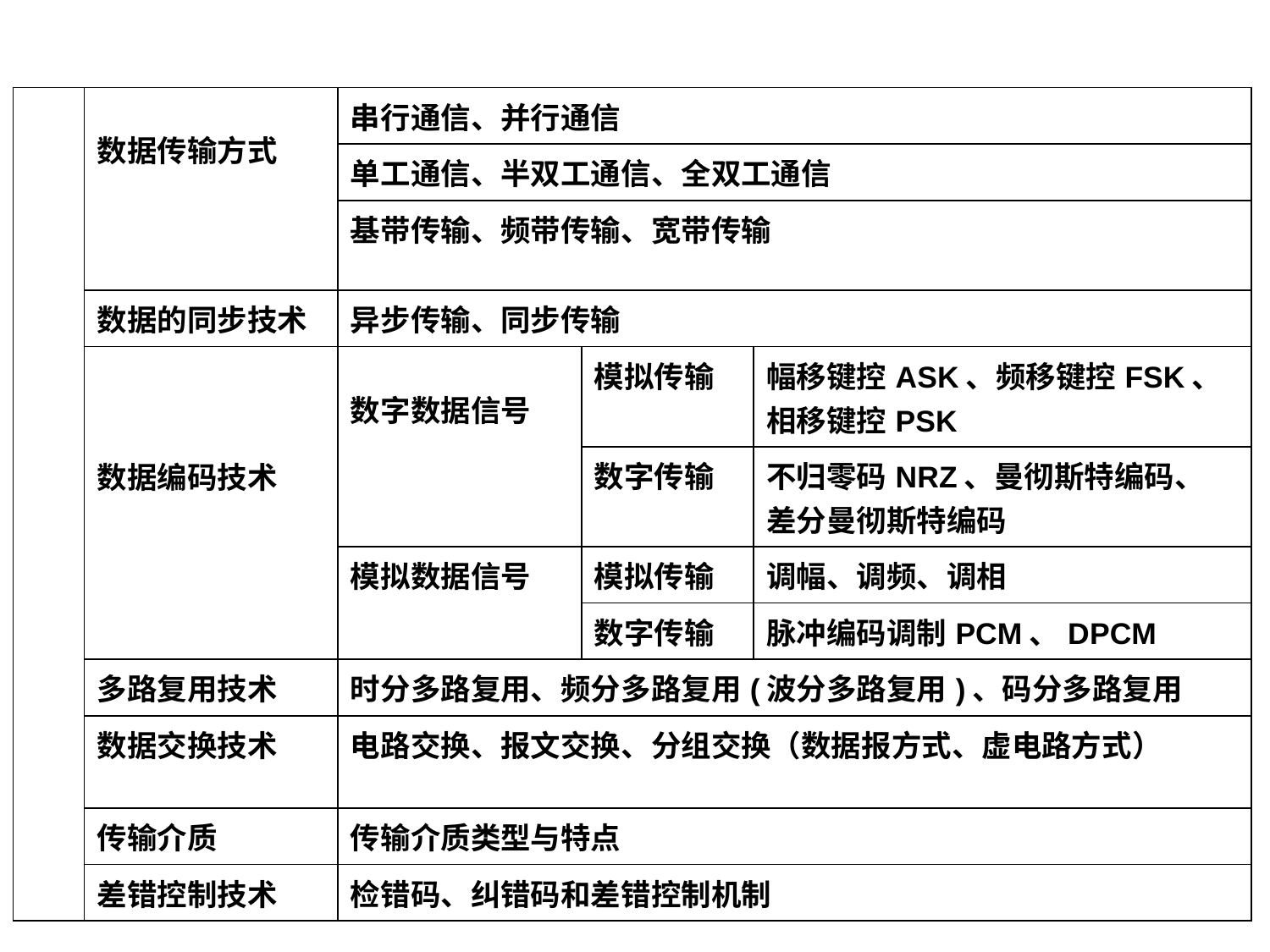

|  | 数据传输方式 | 串行通信、并行通信 |  |  |
| --- | --- | --- | --- | --- |
|  |  | 单工通信、半双工通信、全双工通信 |  |  |
|  |  | 基带传输、频带传输、宽带传输 |  |  |
|  | 数据的同步技术 | 异步传输、同步传输 |  |  |
|  | 数据编码技术 | 数字数据信号 | 模拟传输 | 幅移键控ASK、频移键控FSK、 相移键控PSK |
|  |  |  | 数字传输 | 不归零码NRZ、曼彻斯特编码、 差分曼彻斯特编码 |
|  |  | 模拟数据信号 | 模拟传输 | 调幅、调频、调相 |
|  |  |  | 数字传输 | 脉冲编码调制PCM、DPCM |
|  | 多路复用技术 | 时分多路复用、频分多路复用(波分多路复用)、码分多路复用 |  |  |
|  | 数据交换技术 | 电路交换、报文交换、分组交换（数据报方式、虚电路方式） |  |  |
|  | 传输介质 | 传输介质类型与特点 |  |  |
|  | 差错控制技术 | 检错码、纠错码和差错控制机制 |  |  |